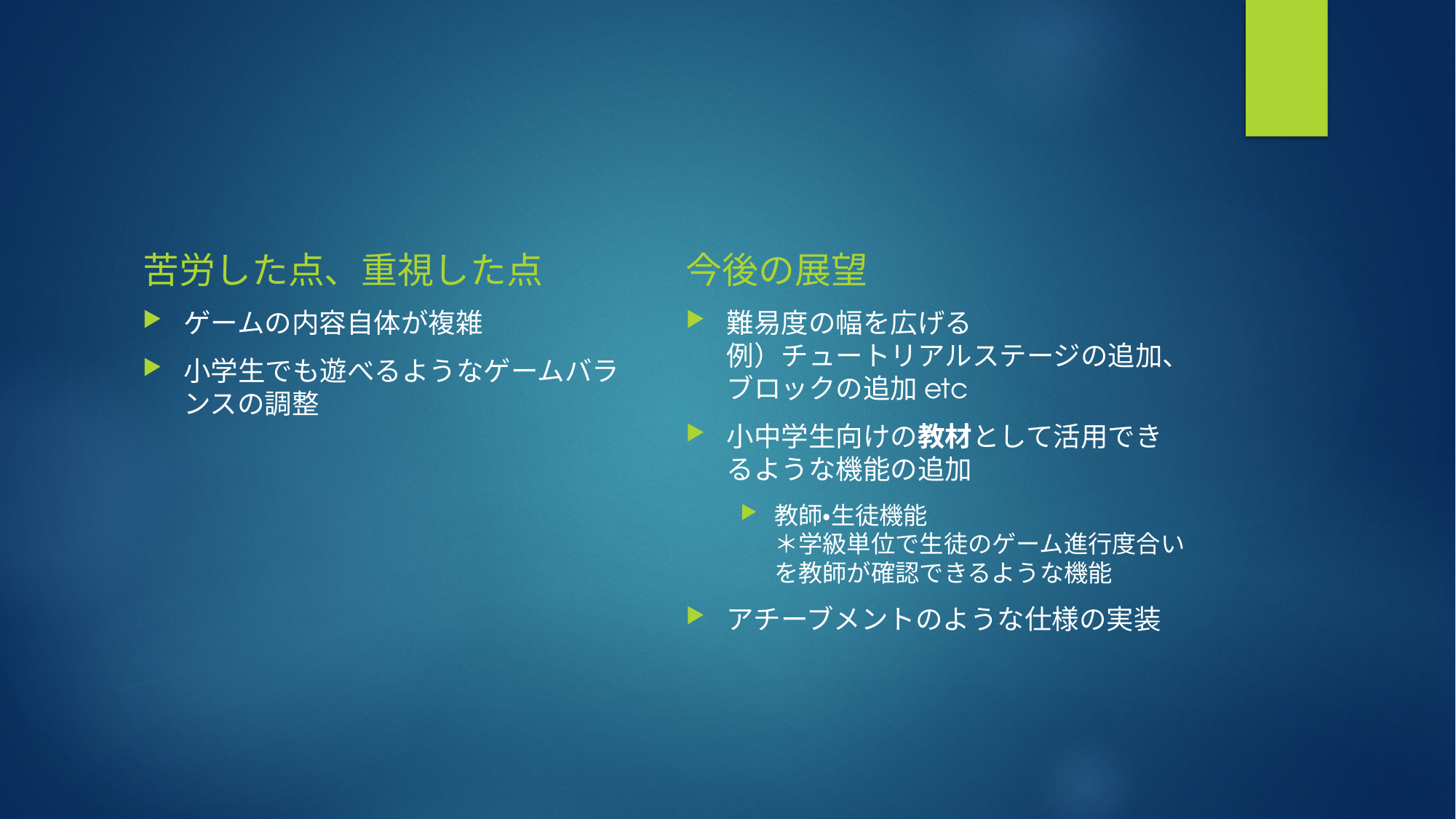

苦労した点、重視した点
今後の展望
ゲームの内容自体が複雑
小学生でも遊べるようなゲームバランスの調整

難易度の幅を広げる
例）チュートリアルステージの追加、ブロックの追加etc
小中学生向けの教材として活用できるような機能の追加
教師・生徒機能
＊学級単位で生徒のゲーム進行度合いを教師が確認できるような機能
アチーブメントのような仕様の実装